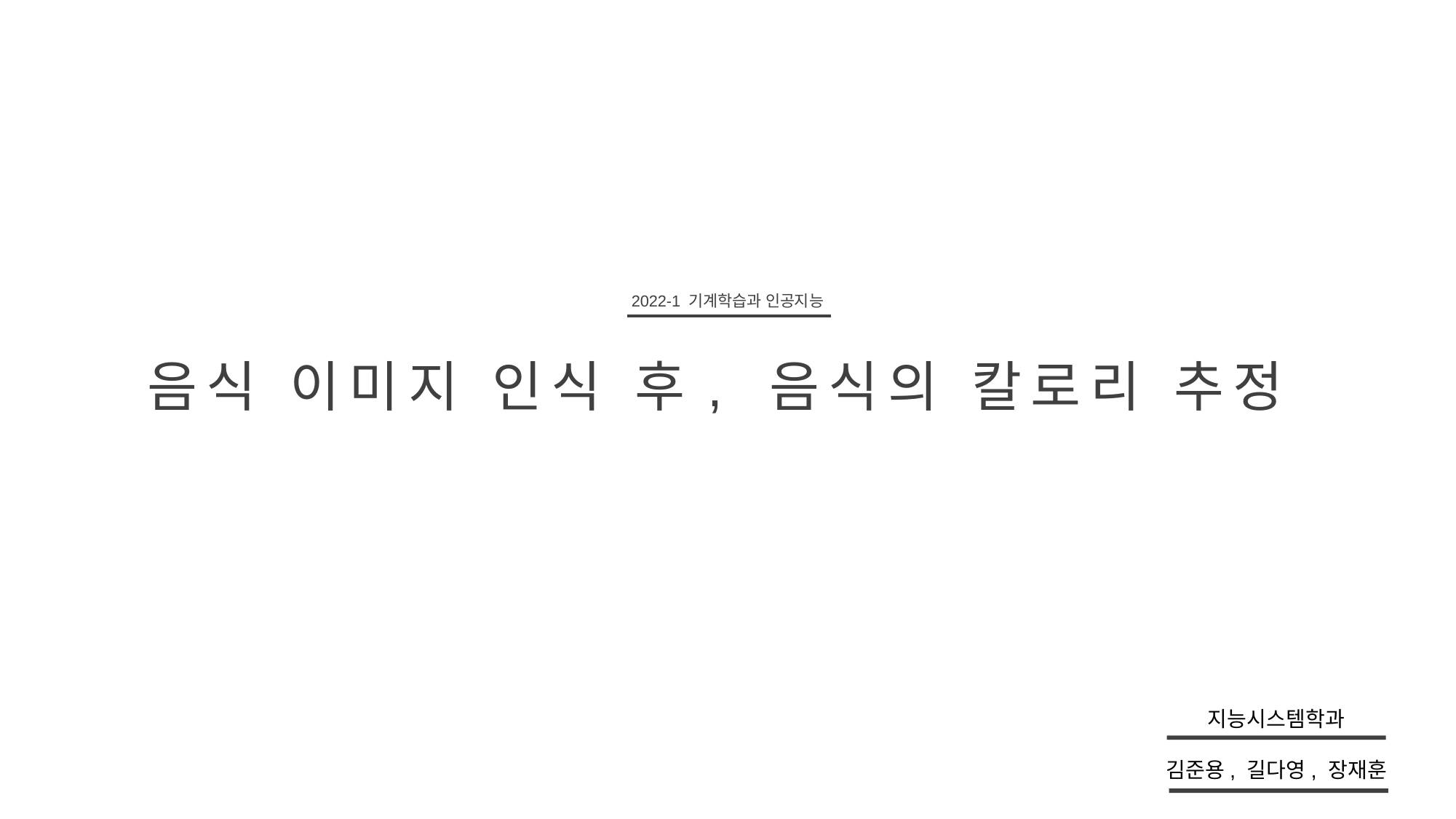

2022-1 기계학습과 인공지능
음식 이미지 인식 후, 음식의 칼로리 추정
지능시스템학과
김준용, 길다영, 장재훈